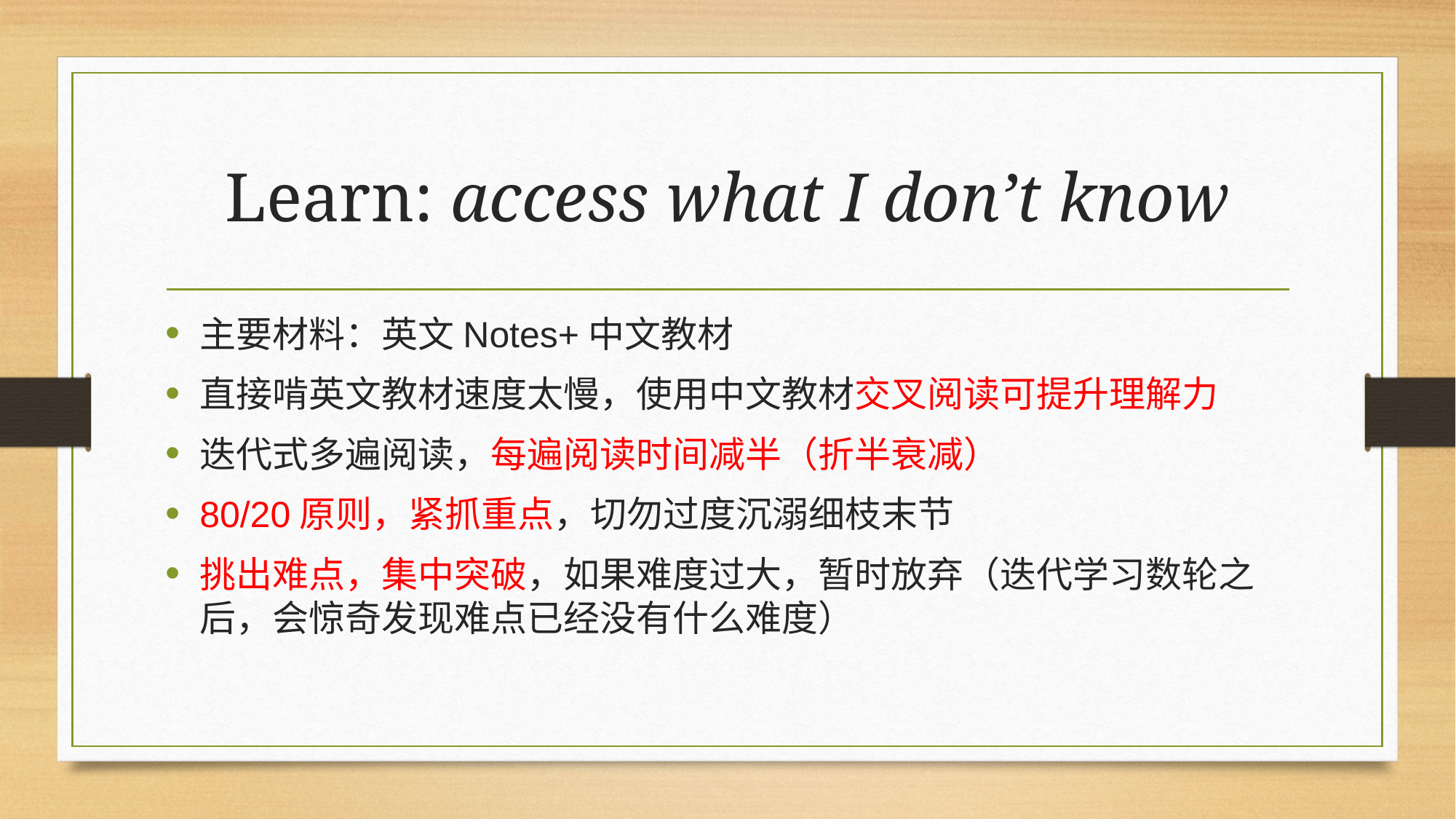

# Learn: access what I don’t know
主要材料：英文Notes+中文教材
直接啃英文教材速度太慢，使用中文教材交叉阅读可提升理解力
迭代式多遍阅读，每遍阅读时间减半（折半衰减）
80/20原则，紧抓重点，切勿过度沉溺细枝末节
挑出难点，集中突破，如果难度过大，暂时放弃（迭代学习数轮之后，会惊奇发现难点已经没有什么难度）